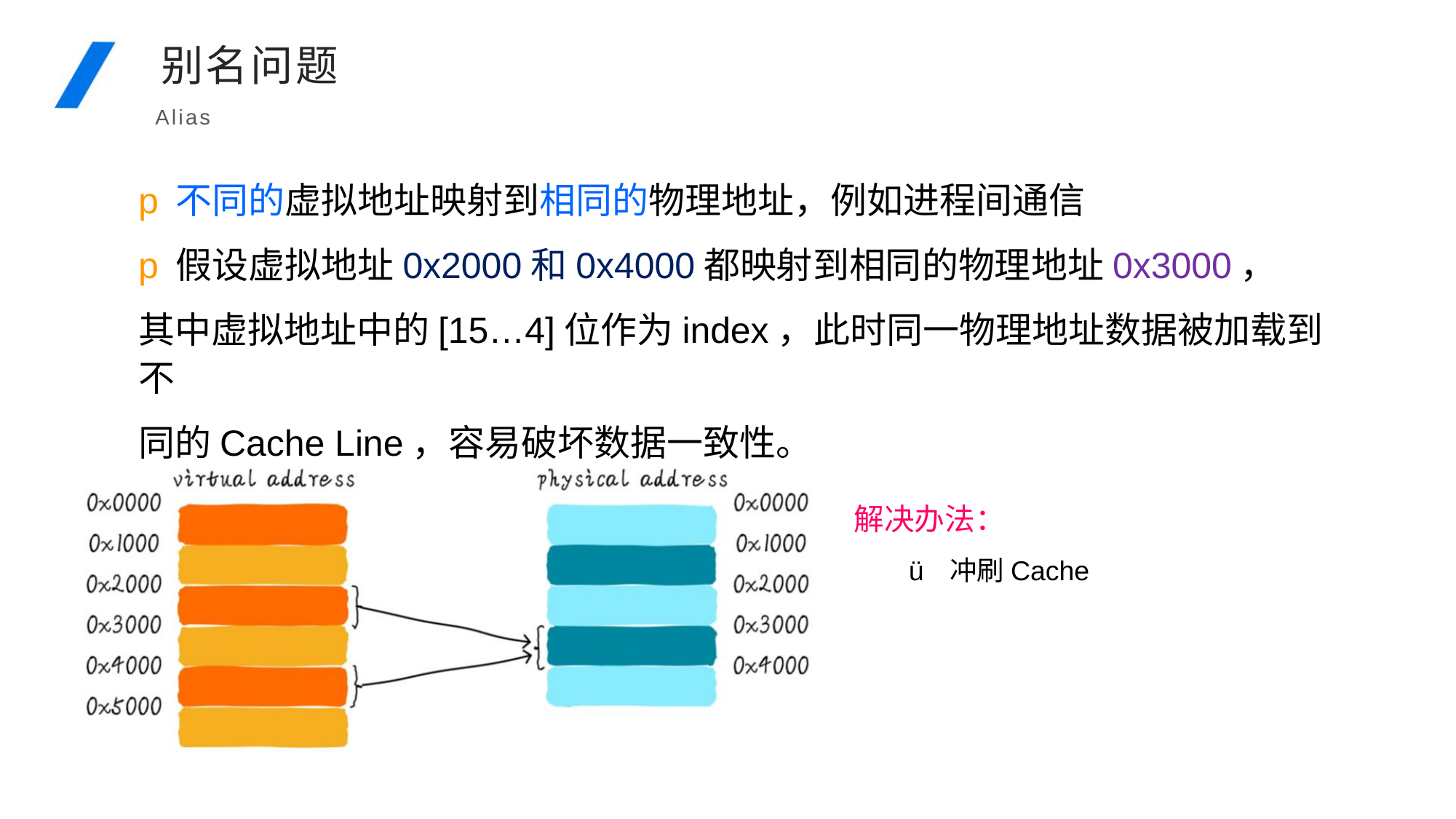

别名问题
Alias
p不同的虚拟地址映射到相同的物理地址，例如进程间通信
p假设虚拟地址0x2000和0x4000都映射到相同的物理地址0x3000，
其中虚拟地址中的[15…4]位作为index，此时同一物理地址数据被加载到不
同的Cache Line，容易破坏数据一致性。
解决办法：
ü 冲刷Cache